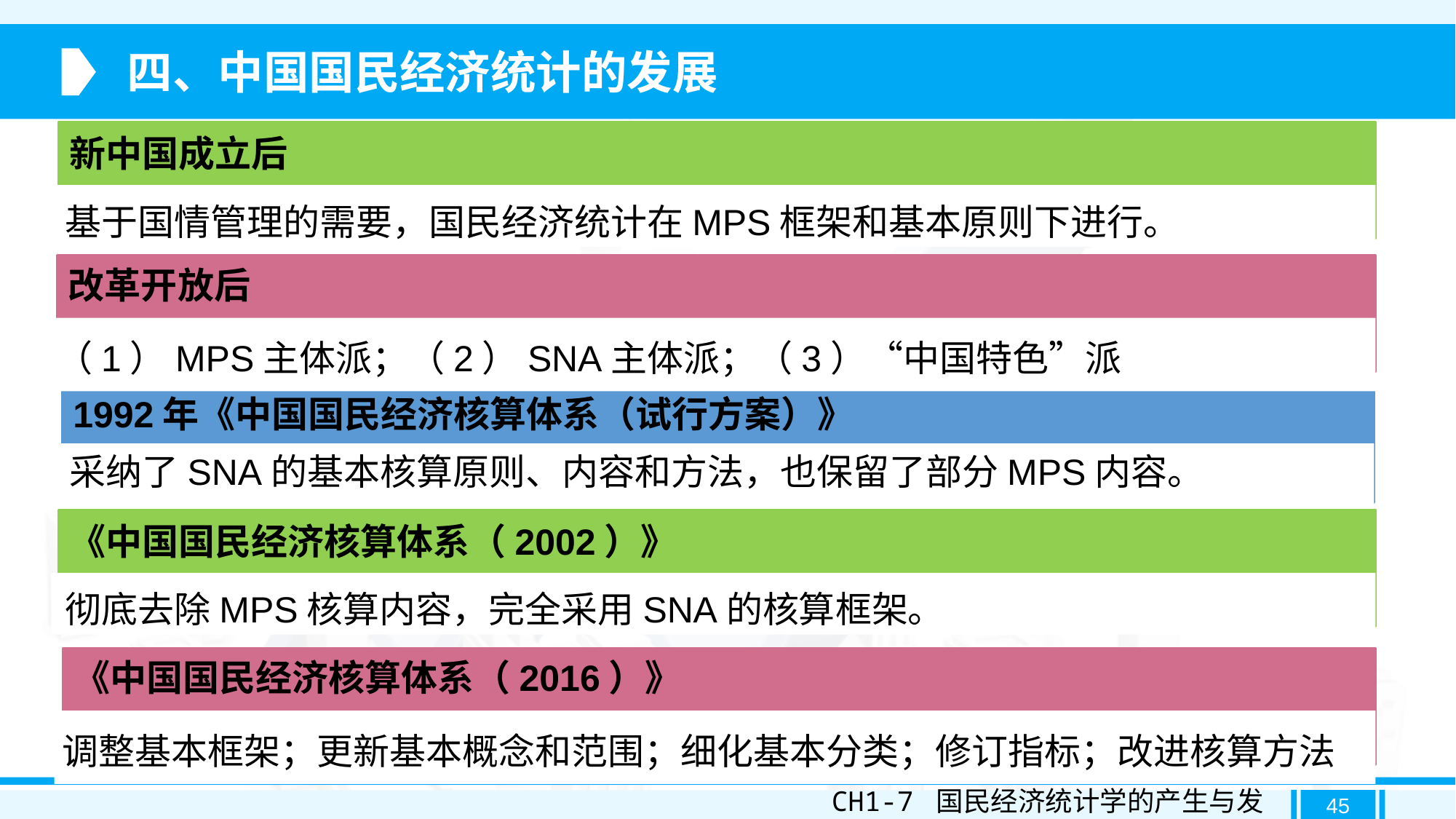

四、中国国民经济统计的发展

新中国成立后

基于国情管理的需要，国民经济统计在MPS框架和基本原则下进行。

改革开放后

（1）MPS主体派；（2）SNA主体派；（3）“中国特色”派
1992年《中国国民经济核算体系（试行方案）》

采纳了SNA的基本核算原则、内容和方法，也保留了部分MPS内容。

《中国国民经济核算体系（2002）》

彻底去除MPS核算内容，完全采用SNA的核算框架。

《中国国民经济核算体系（2016）》

调整基本框架；更新基本概念和范围；细化基本分类；修订指标；改进核算方法
CH1-7 国民经济统计学的产生与发展
45